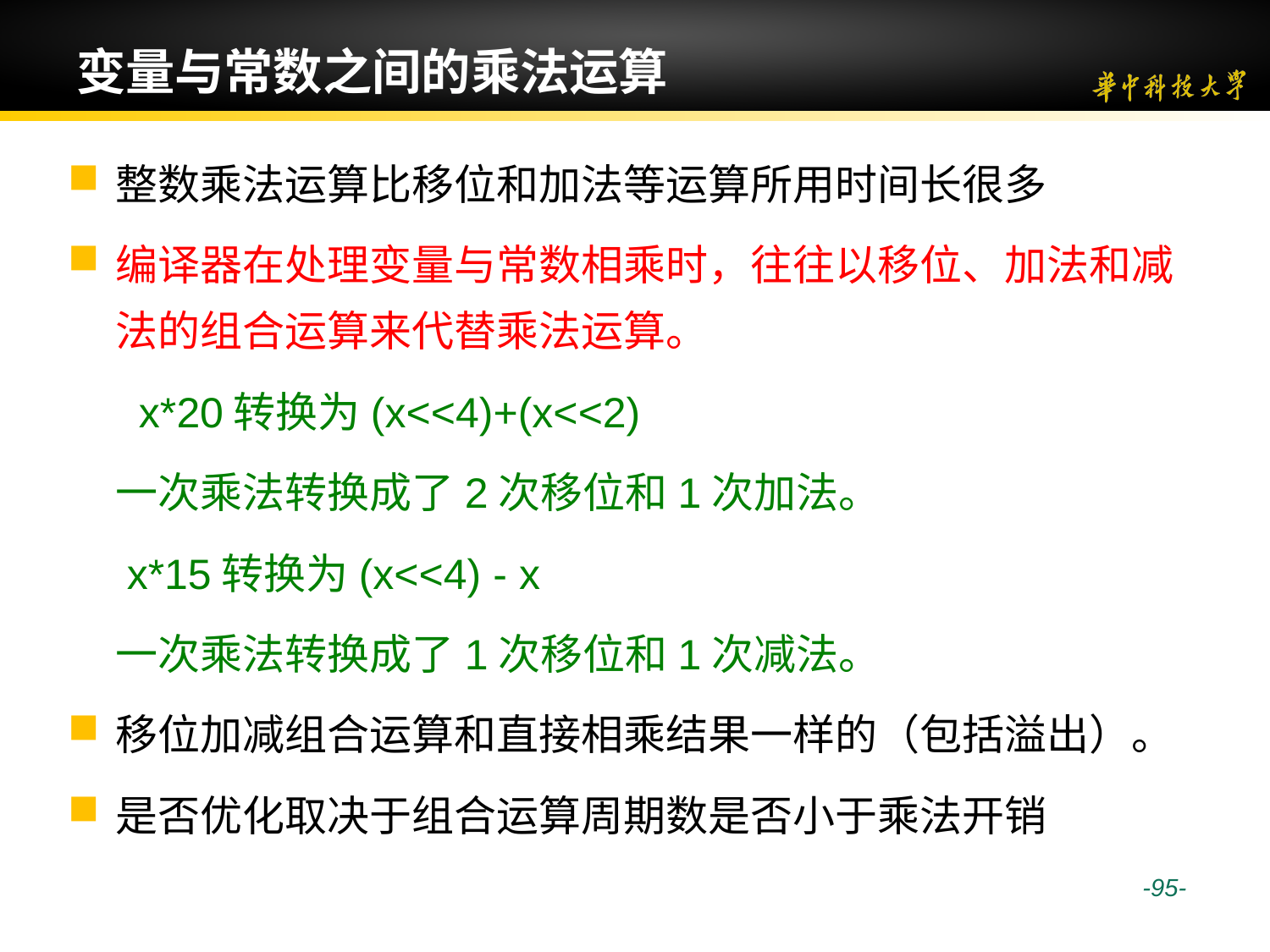

# 变量与常数之间的乘法运算
整数乘法运算比移位和加法等运算所用时间长很多
编译器在处理变量与常数相乘时，往往以移位、加法和减法的组合运算来代替乘法运算。
      x*20转换为(x<<4)+(x<<2)
    一次乘法转换成了2次移位和1次加法。
     x*15转换为(x<<4) - x
    一次乘法转换成了1次移位和1次减法。
移位加减组合运算和直接相乘结果一样的（包括溢出）。
是否优化取决于组合运算周期数是否小于乘法开销

 -95-